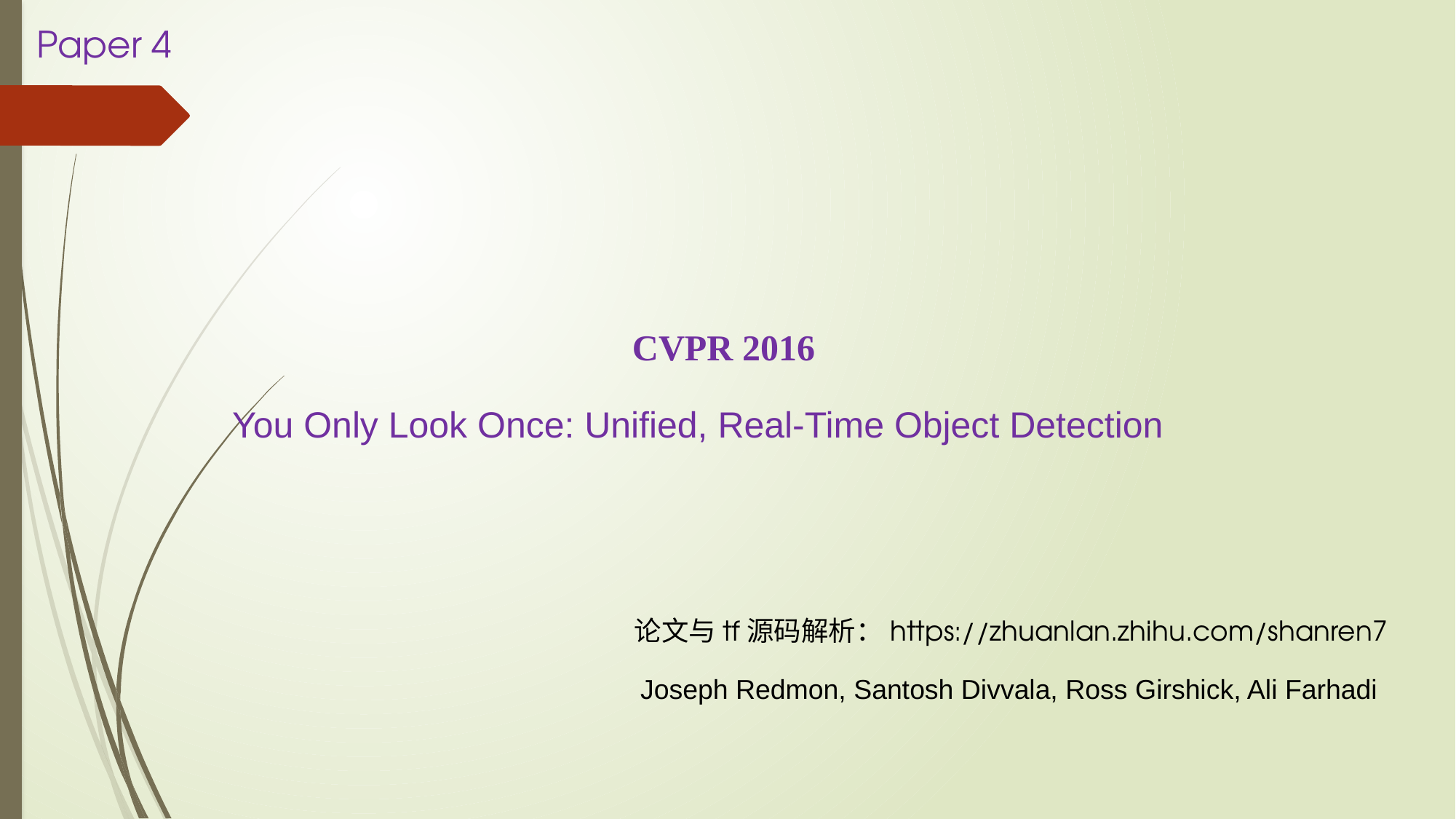

Paper 4
 CVPR 2016
You Only Look Once: Unified, Real-Time Object Detection
论文与tf源码解析：https://zhuanlan.zhihu.com/shanren7
Joseph Redmon, Santosh Divvala, Ross Girshick, Ali Farhadi